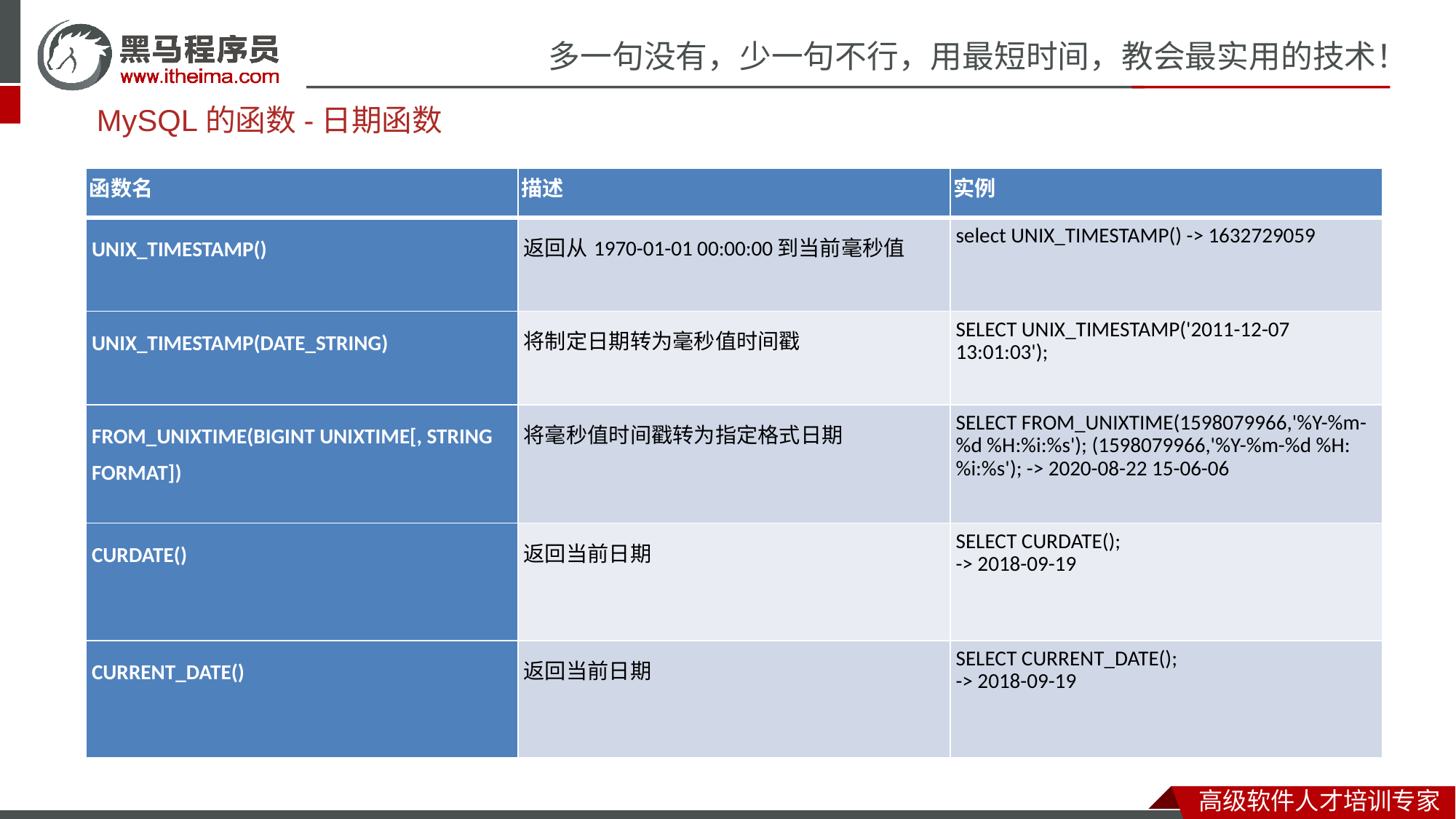

MySQL的函数-日期函数
| 函数名 | 描述 | 实例 |
| --- | --- | --- |
| UNIX\_TIMESTAMP() | 返回从1970-01-01 00:00:00到当前毫秒值 | select UNIX\_TIMESTAMP() -> 1632729059 |
| UNIX\_TIMESTAMP(DATE\_STRING) | 将制定日期转为毫秒值时间戳 | SELECT UNIX\_TIMESTAMP('2011-12-07 13:01:03'); |
| FROM\_UNIXTIME(BIGINT UNIXTIME[, STRING FORMAT]) | 将毫秒值时间戳转为指定格式日期 | SELECT FROM\_UNIXTIME(1598079966,'%Y-%m-%d %H:%i:%s'); (1598079966,'%Y-%m-%d %H:%i:%s'); -> 2020-08-22 15-06-06 |
| CURDATE() | 返回当前日期 | SELECT CURDATE(); -> 2018-09-19 |
| CURRENT\_DATE() | 返回当前日期 | SELECT CURRENT\_DATE(); -> 2018-09-19 |